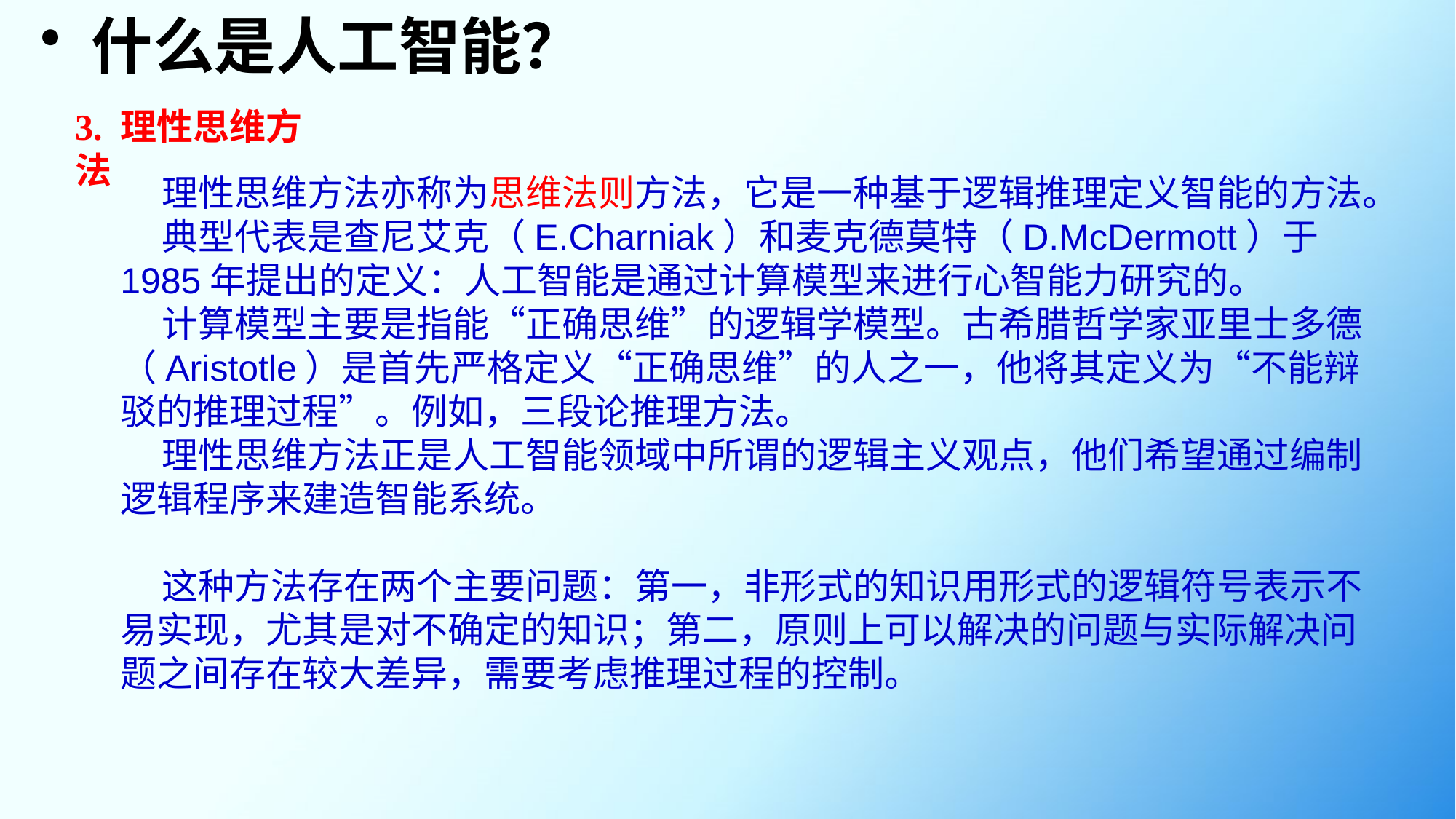

# 什么是人工智能？
3. 理性思维方法
    理性思维方法亦称为思维法则方法，它是一种基于逻辑推理定义智能的方法。
    典型代表是查尼艾克（E.Charniak）和麦克德莫特（D.McDermott）于1985年提出的定义：人工智能是通过计算模型来进行心智能力研究的。
    计算模型主要是指能“正确思维”的逻辑学模型。古希腊哲学家亚里士多德（Aristotle）是首先严格定义“正确思维”的人之一，他将其定义为“不能辩驳的推理过程”。例如，三段论推理方法。
    理性思维方法正是人工智能领域中所谓的逻辑主义观点，他们希望通过编制逻辑程序来建造智能系统。

    这种方法存在两个主要问题：第一，非形式的知识用形式的逻辑符号表示不易实现，尤其是对不确定的知识；第二，原则上可以解决的问题与实际解决问题之间存在较大差异，需要考虑推理过程的控制。